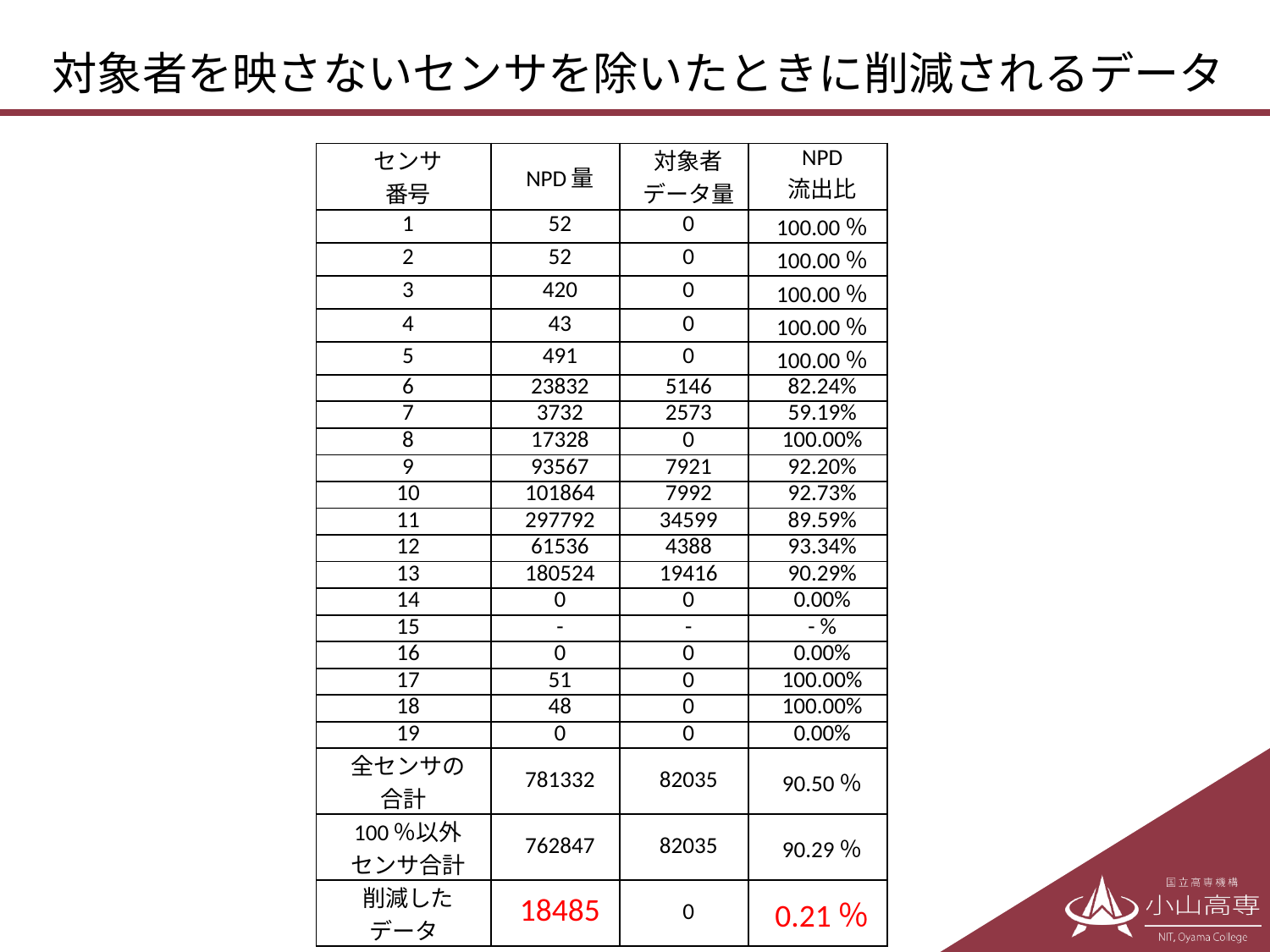

# 対象者を映さないセンサを除いたときに削減されるデータ
| センサ 番号 | NPD量 | 対象者 データ量 | NPD 流出比 |
| --- | --- | --- | --- |
| 1 | 52 | 0 | 100.00％ |
| 2 | 52 | 0 | 100.00％ |
| 3 | 420 | 0 | 100.00％ |
| 4 | 43 | 0 | 100.00％ |
| 5 | 491 | 0 | 100.00％ |
| 6 | 23832 | 5146 | 82.24% |
| 7 | 3732 | 2573 | 59.19% |
| 8 | 17328 | 0 | 100.00% |
| 9 | 93567 | 7921 | 92.20% |
| 10 | 101864 | 7992 | 92.73% |
| 11 | 297792 | 34599 | 89.59% |
| 12 | 61536 | 4388 | 93.34% |
| 13 | 180524 | 19416 | 90.29% |
| 14 | 0 | 0 | 0.00% |
| 15 | - | - | - % |
| 16 | 0 | 0 | 0.00% |
| 17 | 51 | 0 | 100.00% |
| 18 | 48 | 0 | 100.00% |
| 19 | 0 | 0 | 0.00% |
| 全センサの 合計 | 781332 | 82035 | 90.50％ |
| 100％以外 センサ合計 | 762847 | 82035 | 90.29％ |
| 削減した データ | 18485 | 0 | 0.21％ |